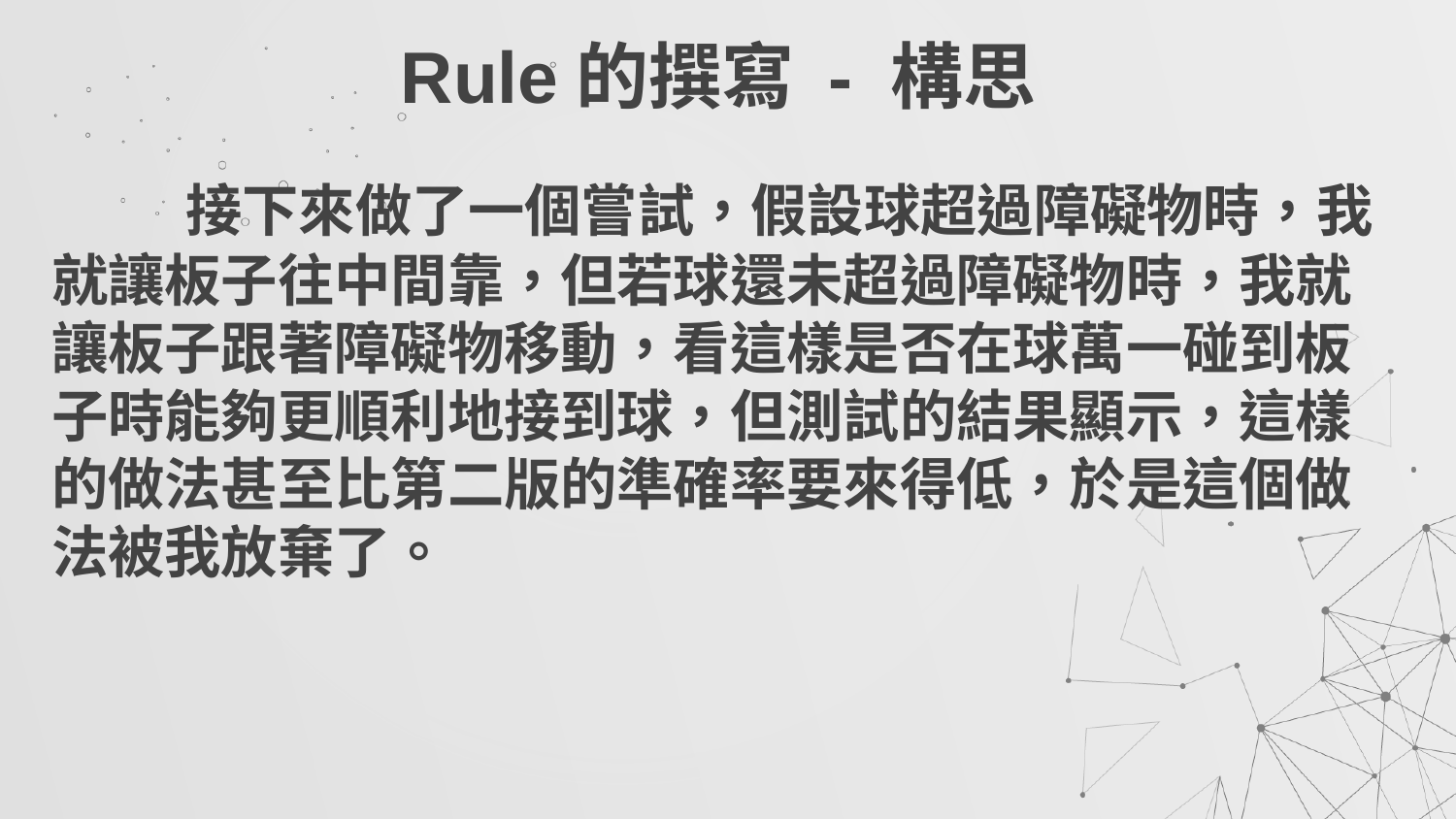

Rule的撰寫 - 構思
# 接下來做了一個嘗試，假設球超過障礙物時，我就讓板子往中間靠，但若球還未超過障礙物時，我就讓板子跟著障礙物移動，看這樣是否在球萬一碰到板子時能夠更順利地接到球，但測試的結果顯示，這樣的做法甚至比第二版的準確率要來得低，於是這個做法被我放棄了。